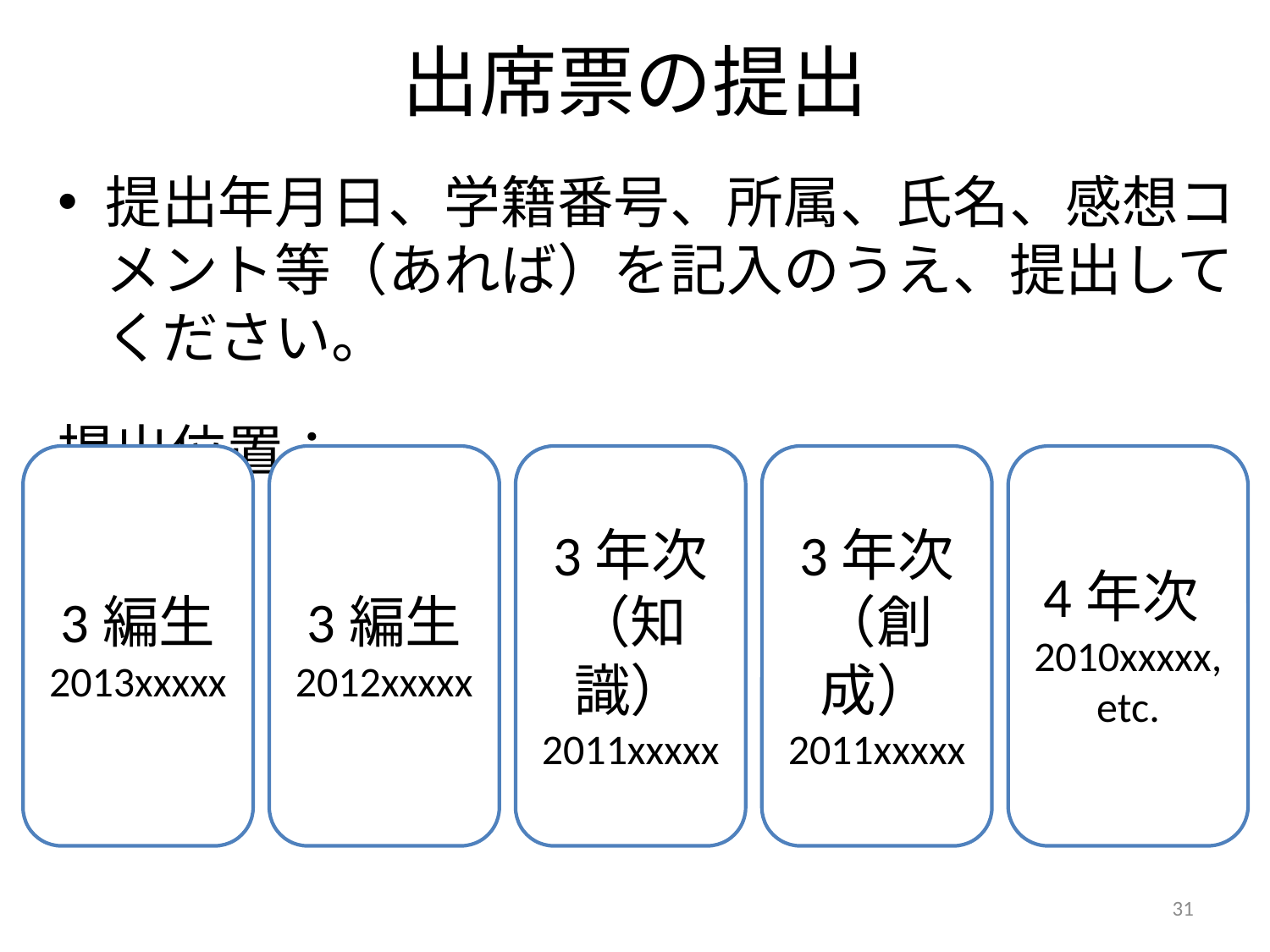

# 出席票の提出
提出年月日、学籍番号、所属、氏名、感想コメント等（あれば）を記入のうえ、提出してください。

提出位置：
3編生
2013xxxxx
3編生
2012xxxxx
3年次
（知識）
2011xxxxx
3年次
（創成）
2011xxxxx
4年次2010xxxxx,
etc.
31